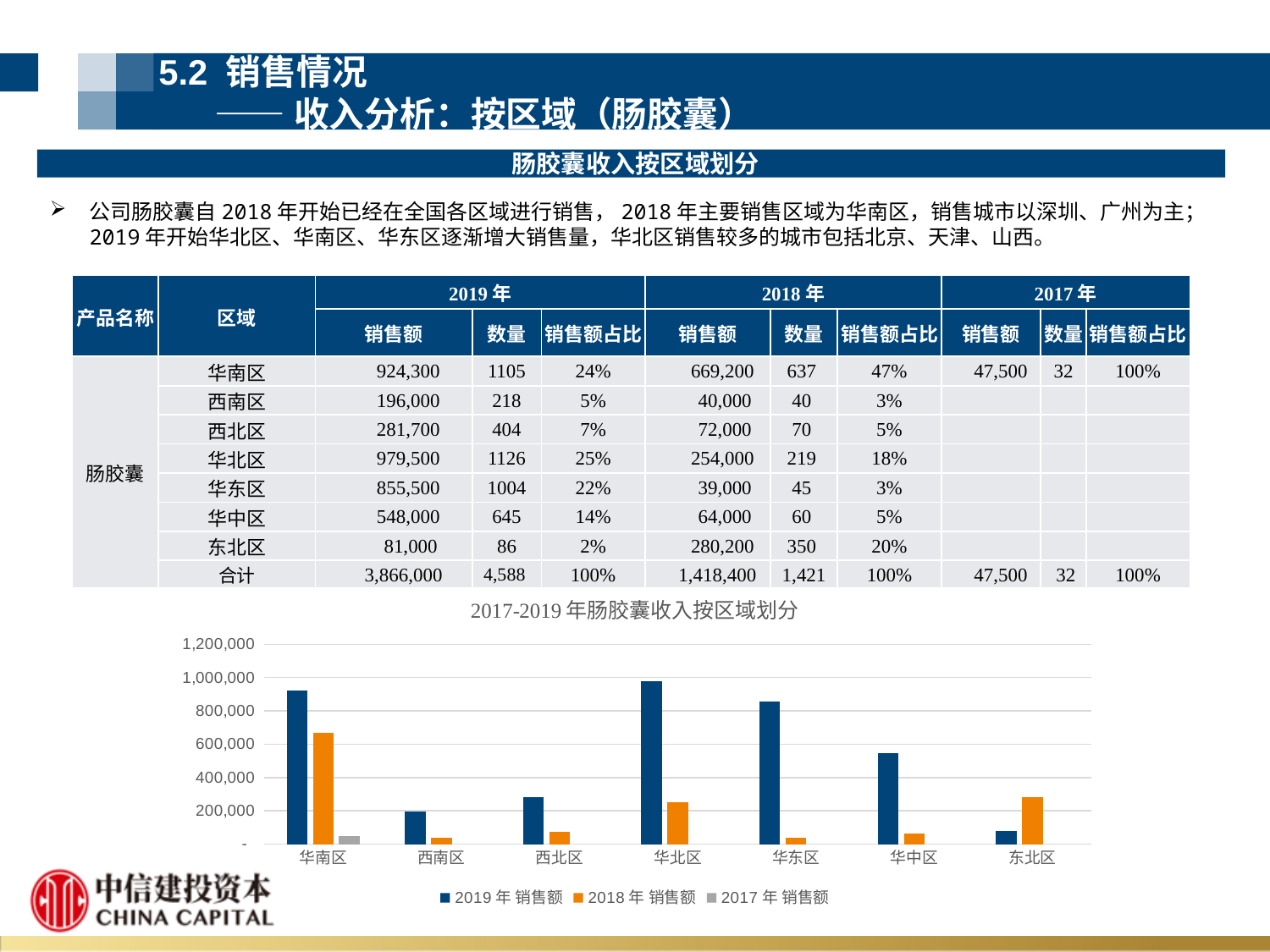

5.2 销售情况
       ——收入分析：按区域（肠胶囊）
肠胶囊收入按区域划分
公司肠胶囊自2018年开始已经在全国各区域进行销售，2018年主要销售区域为华南区，销售城市以深圳、广州为主；2019年开始华北区、华南区、华东区逐渐增大销售量，华北区销售较多的城市包括北京、天津、山西。
| 产品名称 | 区域 | 2019年 |  |  | 2018年 |  |  | 2017年 |  |  |
| --- | --- | --- | --- | --- | --- | --- | --- | --- | --- | --- |
|  |  | 销售额 | 数量 | 销售额占比 | 销售额 | 数量 | 销售额占比 | 销售额 | 数量 | 销售额占比 |
| 肠胶囊 | 华南区 | 924,300 | 1105 | 24% | 669,200 | 637 | 47% | 47,500 | 32 | 100% |
|  | 西南区 | 196,000 | 218 | 5% | 40,000 | 40 | 3% |  |  |  |
|  | 西北区 | 281,700 | 404 | 7% | 72,000 | 70 | 5% |  |  |  |
|  | 华北区 | 979,500 | 1126 | 25% | 254,000 | 219 | 18% |  |  |  |
|  | 华东区 | 855,500 | 1004 | 22% | 39,000 | 45 | 3% |  |  |  |
|  | 华中区 | 548,000 | 645 | 14% | 64,000 | 60 | 5% |  |  |  |
|  | 东北区 | 81,000 | 86 | 2% | 280,200 | 350 | 20% |  |  |  |
|  | 合计 | 3,866,000 | 4,588 | 100% | 1,418,400 | 1,421 | 100% | 47,500 | 32 | 100% |

[unsupported chart]